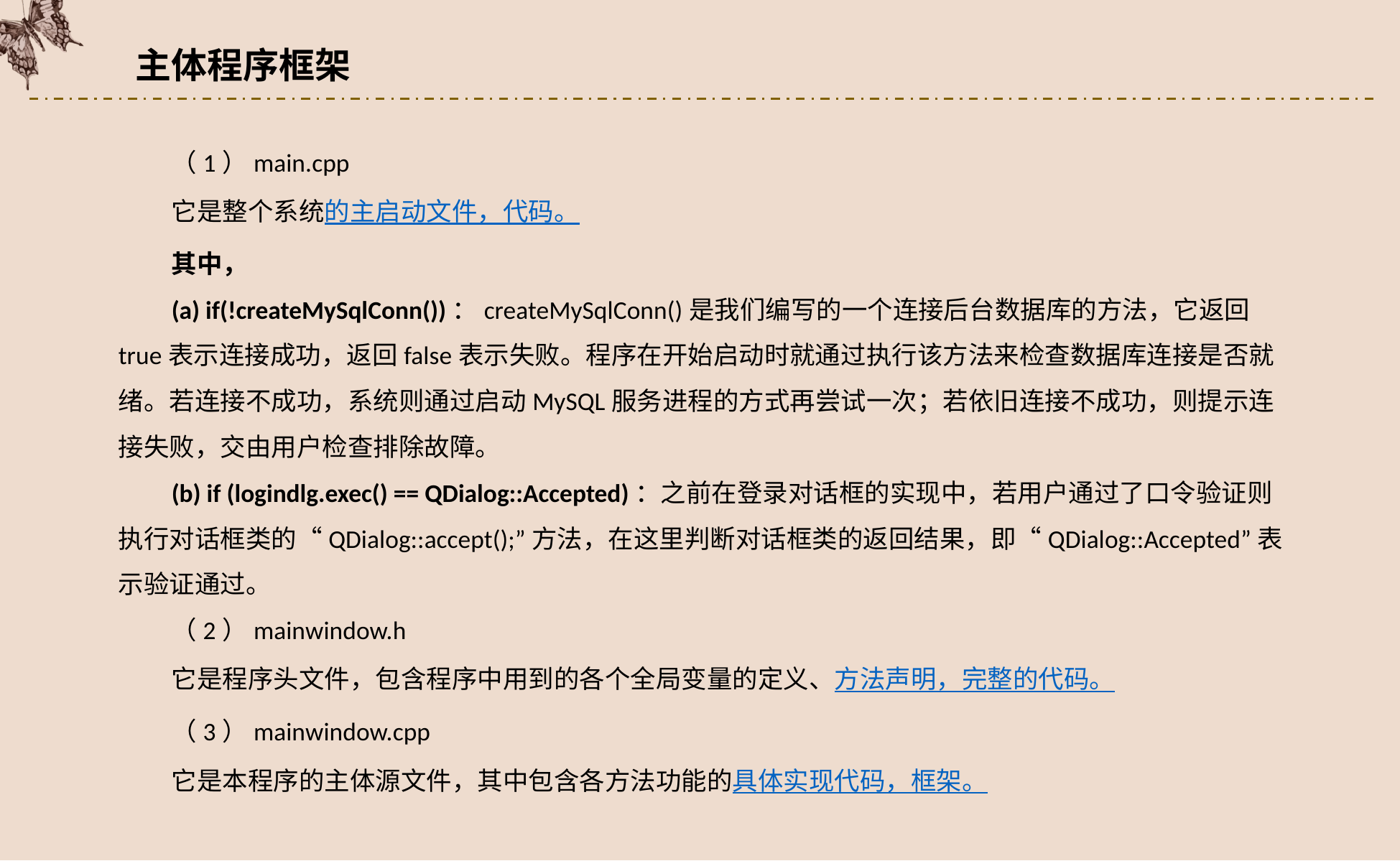

主体程序框架
（1）main.cpp
它是整个系统的主启动文件，代码。
其中，
(a) if(!createMySqlConn())：createMySqlConn()是我们编写的一个连接后台数据库的方法，它返回true表示连接成功，返回false表示失败。程序在开始启动时就通过执行该方法来检查数据库连接是否就绪。若连接不成功，系统则通过启动MySQL服务进程的方式再尝试一次；若依旧连接不成功，则提示连接失败，交由用户检查排除故障。
(b) if (logindlg.exec() == QDialog::Accepted)：之前在登录对话框的实现中，若用户通过了口令验证则执行对话框类的“QDialog::accept();”方法，在这里判断对话框类的返回结果，即“QDialog::Accepted”表示验证通过。
（2）mainwindow.h
它是程序头文件，包含程序中用到的各个全局变量的定义、方法声明，完整的代码。
（3）mainwindow.cpp
它是本程序的主体源文件，其中包含各方法功能的具体实现代码，框架。